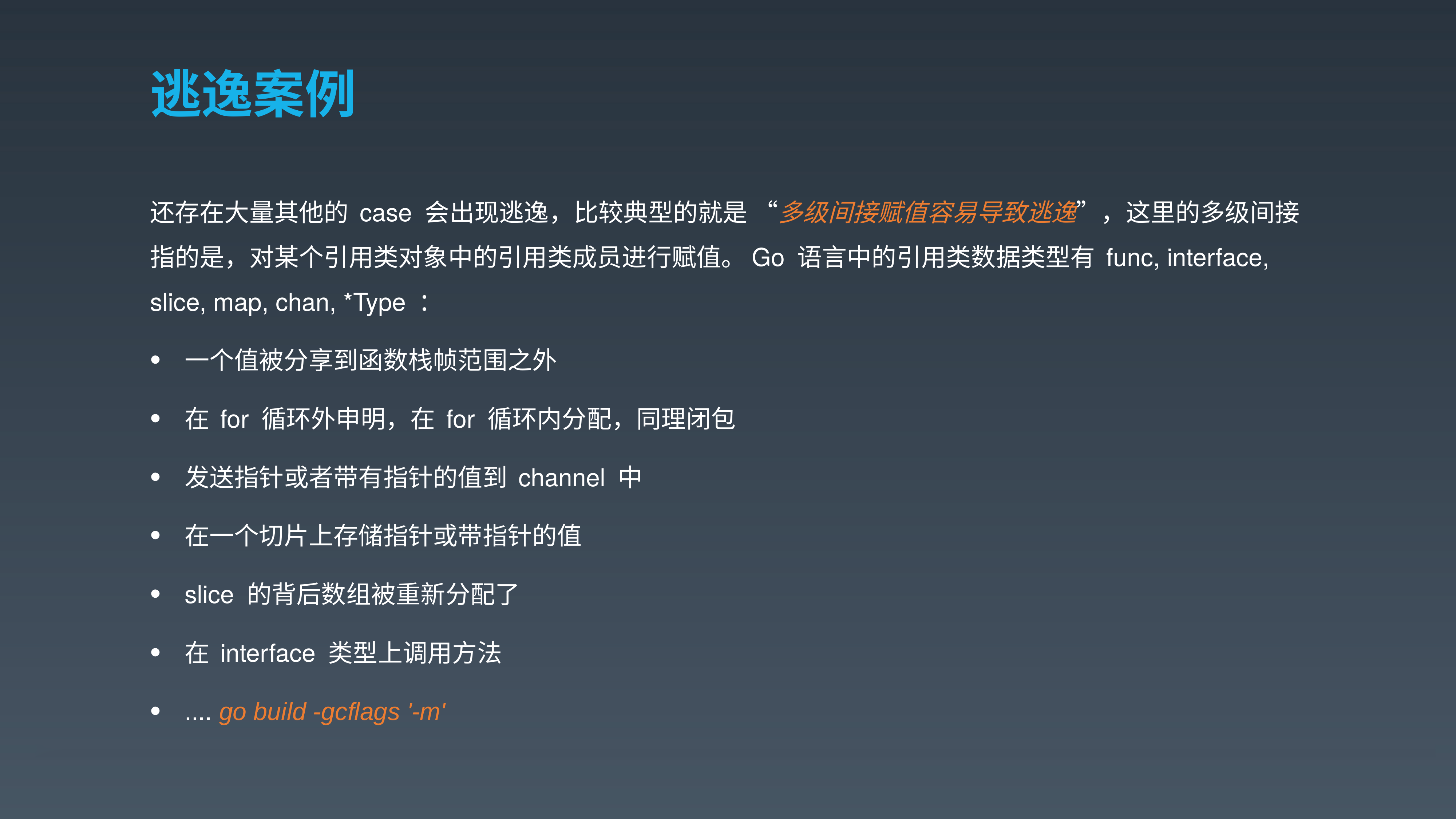

# 逃逸案例
还存在大量其他的 case 会出现逃逸，比较典型的就是 “多级间接赋值容易导致逃逸”，这里的多级间接指的是，对某个引用类对象中的引用类成员进行赋值。Go 语言中的引用类数据类型有 func, interface, slice, map, chan, *Type ：
一个值被分享到函数栈帧范围之外
在 for 循环外申明，在 for 循环内分配，同理闭包
发送指针或者带有指针的值到 channel 中
在一个切片上存储指针或带指针的值
slice 的背后数组被重新分配了
在 interface 类型上调用方法
.... go build -gcflags '-m'